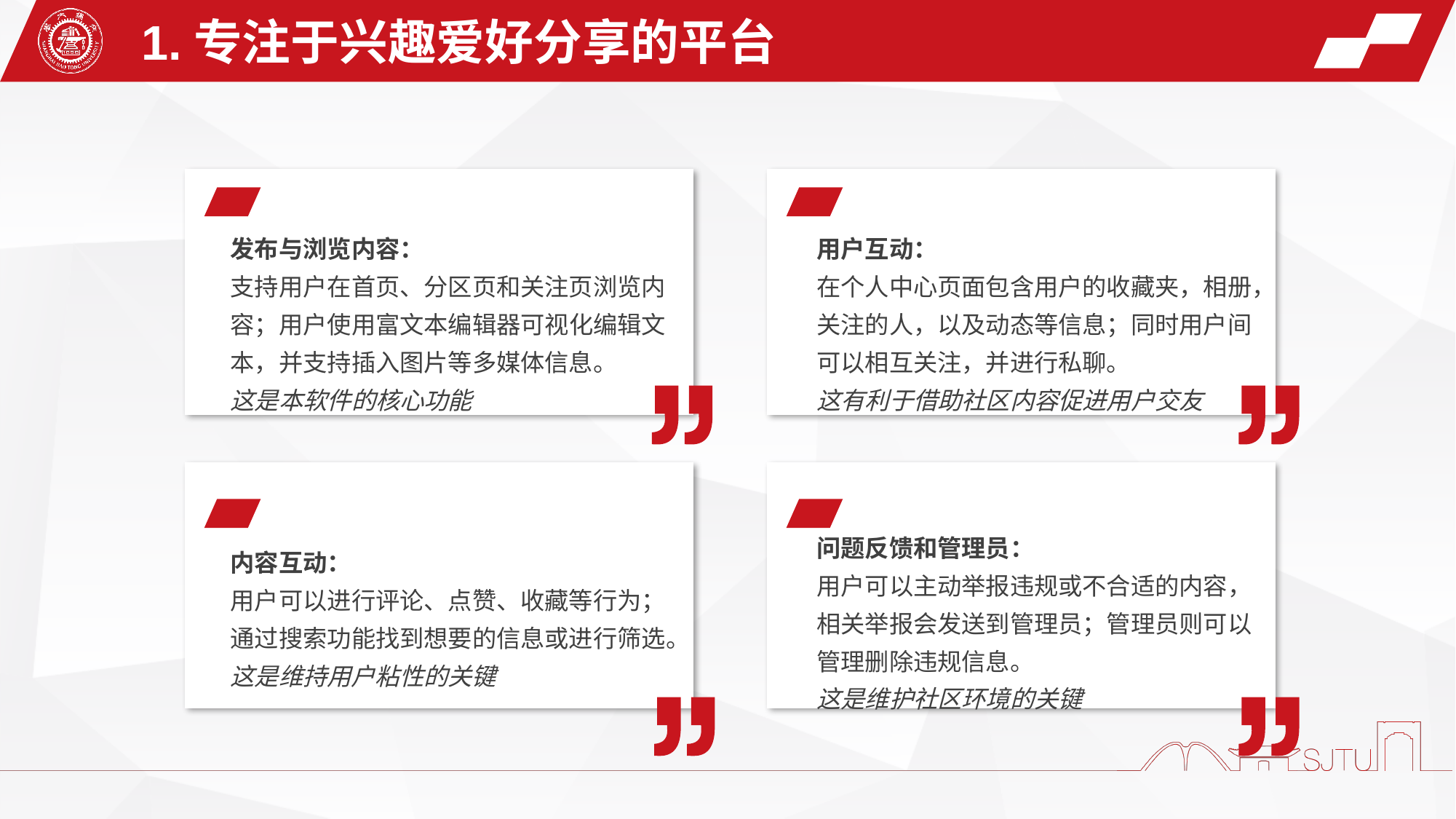

1.专注于兴趣爱好分享的平台

用户互动：
在个人中心页面包含用户的收藏夹，相册，
关注的人，以及动态等信息；同时用户间可以相互关注，并进行私聊。
这有利于借助社区内容促进用户交友
发布与浏览内容：
支持用户在首页、分区页和关注页浏览内容；用户使用富文本编辑器可视化编辑文本，并支持插入图片等多媒体信息。
这是本软件的核心功能

问题反馈和管理员：
用户可以主动举报违规或不合适的内容，相关举报会发送到管理员；管理员则可以管理删除违规信息。
这是维护社区环境的关键
内容互动：
用户可以进行评论、点赞、收藏等行为；通过搜索功能找到想要的信息或进行筛选。
这是维持用户粘性的关键